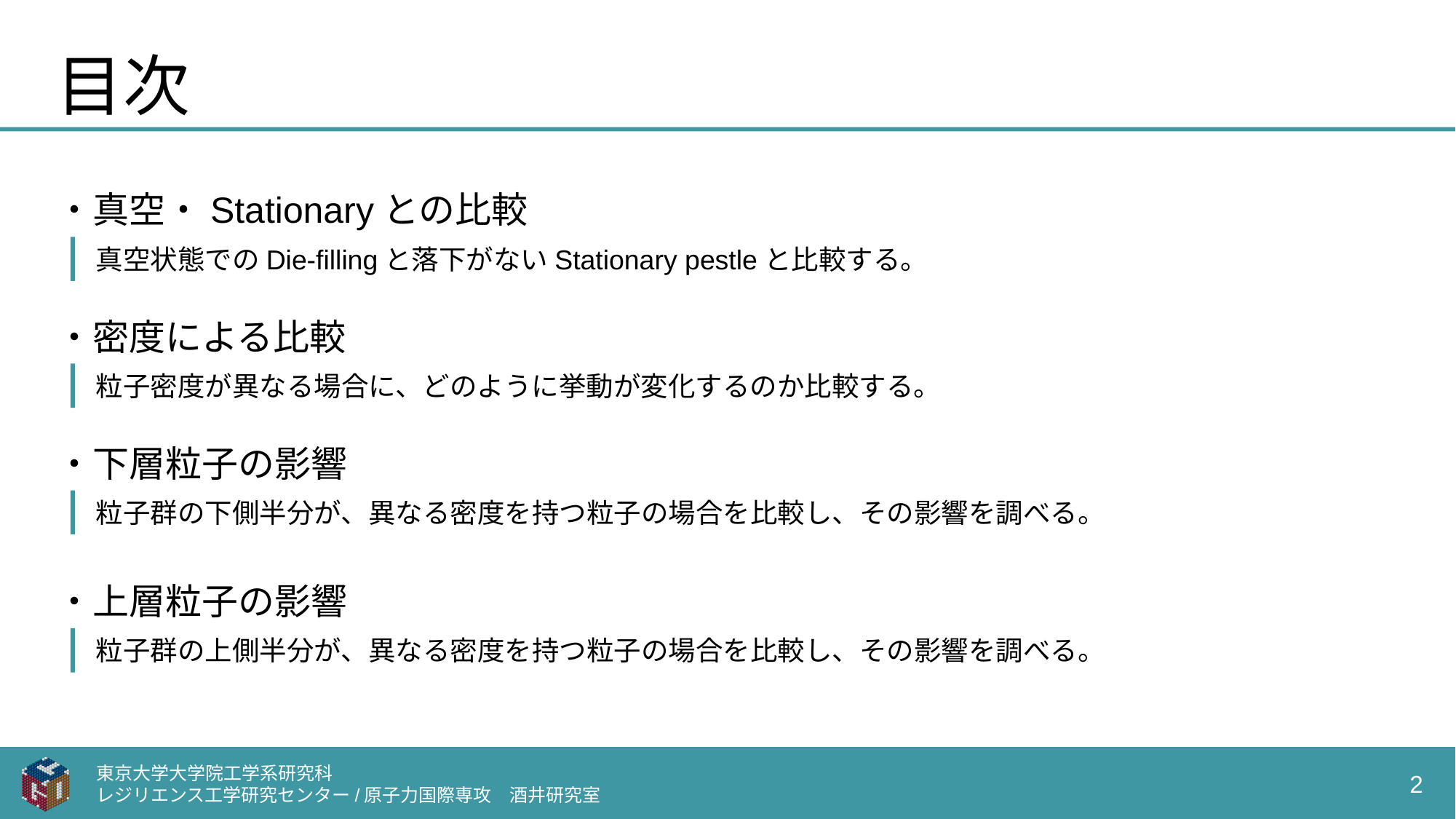

# 目次
・真空・Stationaryとの比較
真空状態でのDie-fillingと落下がないStationary pestleと比較する。

・密度による比較
粒子密度が異なる場合に、どのように挙動が変化するのか比較する。

・下層粒子の影響
粒子群の下側半分が、異なる密度を持つ粒子の場合を比較し、その影響を調べる。

・上層粒子の影響
粒子群の上側半分が、異なる密度を持つ粒子の場合を比較し、その影響を調べる。

東京大学大学院工学系研究科
レジリエンス工学研究センター/原子力国際専攻　酒井研究室
2